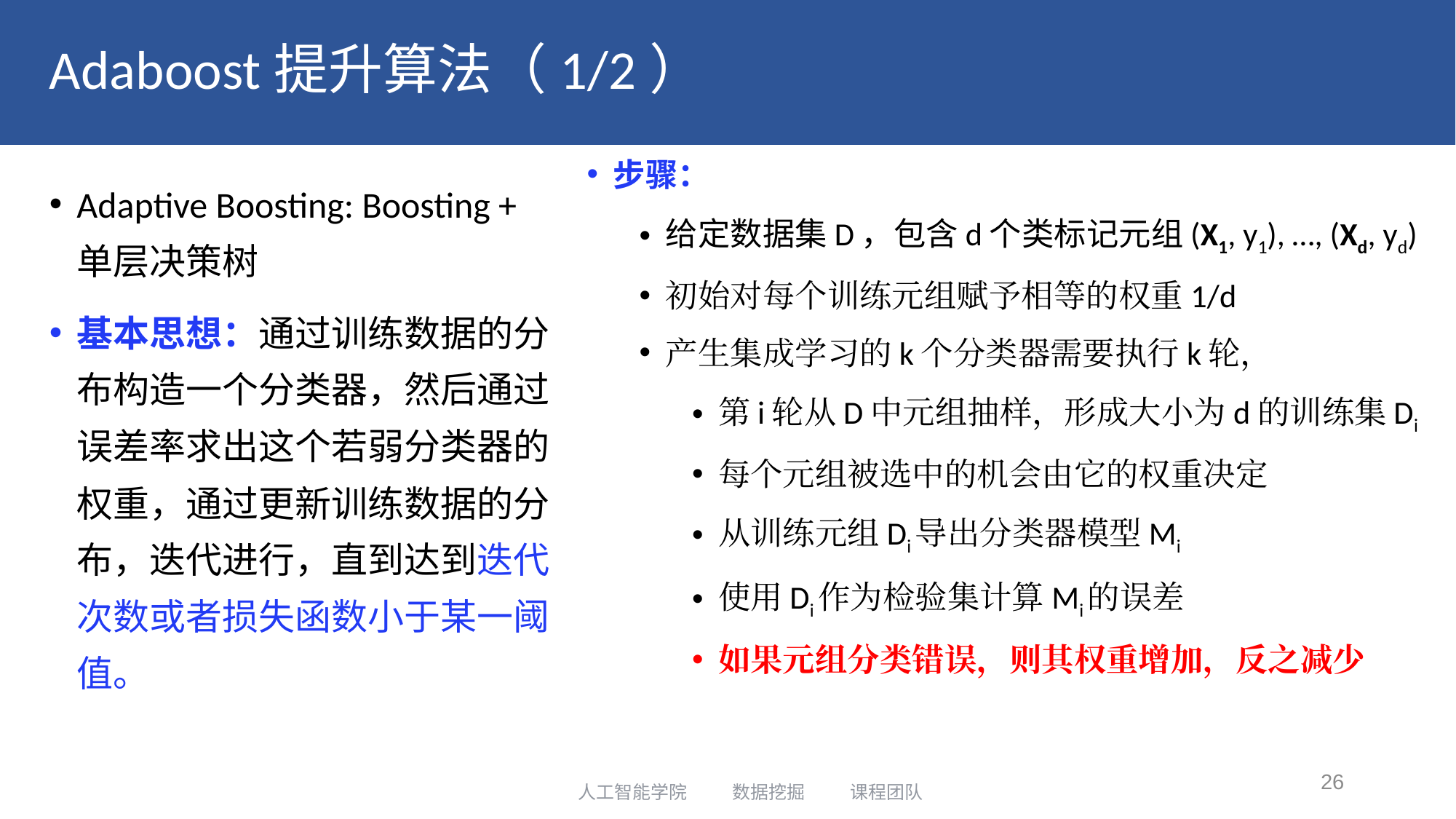

# Adaboost提升算法（1/2）
步骤：
给定数据集D，包含d个类标记元组(X1, y1), …, (Xd, yd)
初始对每个训练元组赋予相等的权重1/d
产生集成学习的k个分类器需要执行k轮，
第i轮从D中元组抽样，形成大小为d的训练集Di
每个元组被选中的机会由它的权重决定
从训练元组Di导出分类器模型Mi
使用Di作为检验集计算Mi的误差
如果元组分类错误，则其权重增加，反之减少
Adaptive Boosting: Boosting + 单层决策树
基本思想：通过训练数据的分布构造一个分类器，然后通过误差率求出这个若弱分类器的权重，通过更新训练数据的分布，迭代进行，直到达到迭代次数或者损失函数小于某一阈值。

26
人工智能学院        数据挖掘        课程团队